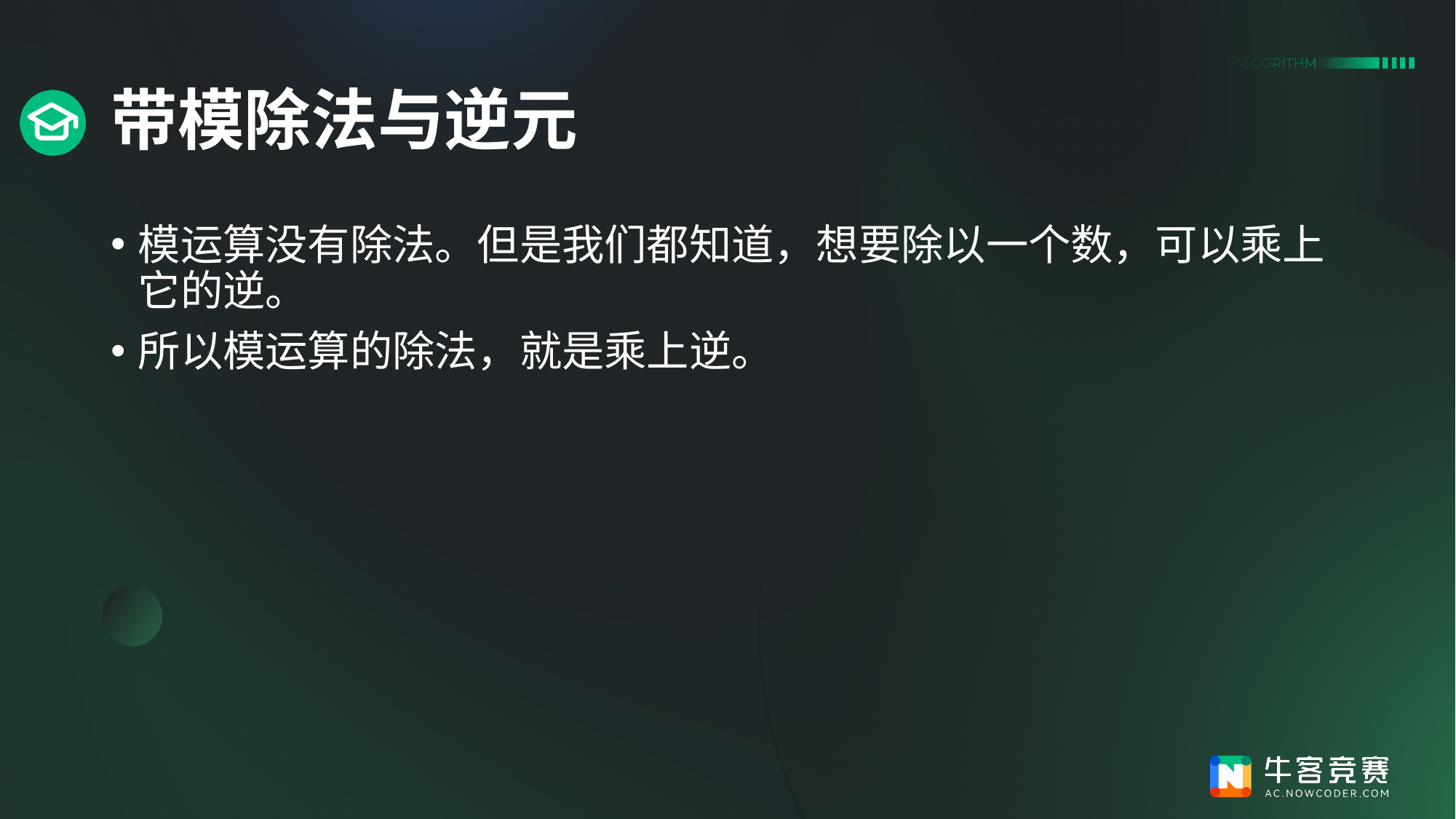

# 带模除法与逆元
模运算没有除法。但是我们都知道，想要除以一个数，可以乘上它的逆。
所以模运算的除法，就是乘上逆。